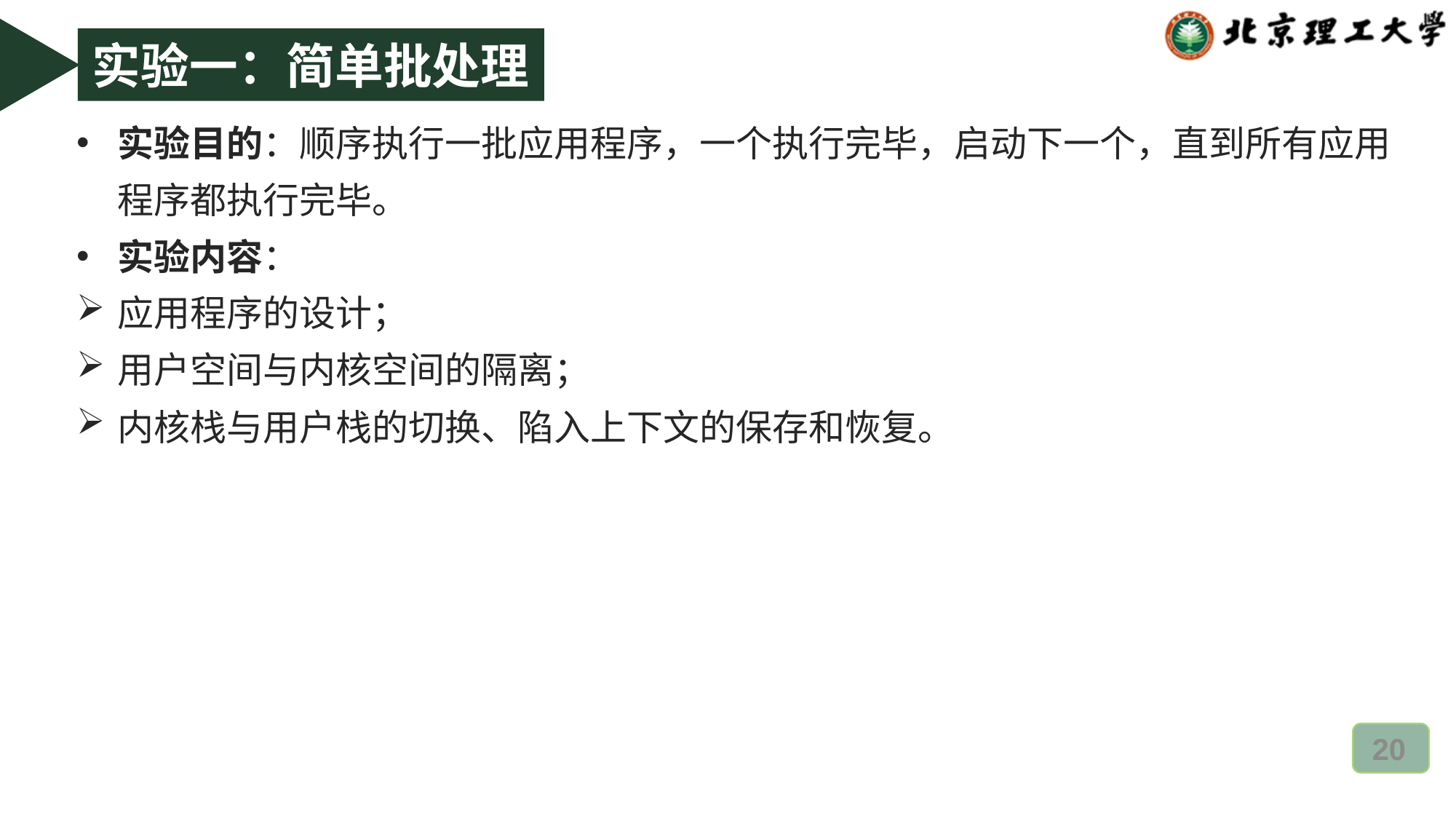

实验一：简单批处理
实验目的：顺序执行一批应用程序，一个执行完毕，启动下一个，直到所有应用程序都执行完毕。
实验内容：
应用程序的设计；
用户空间与内核空间的隔离；
内核栈与用户栈的切换、陷入上下文的保存和恢复。

20